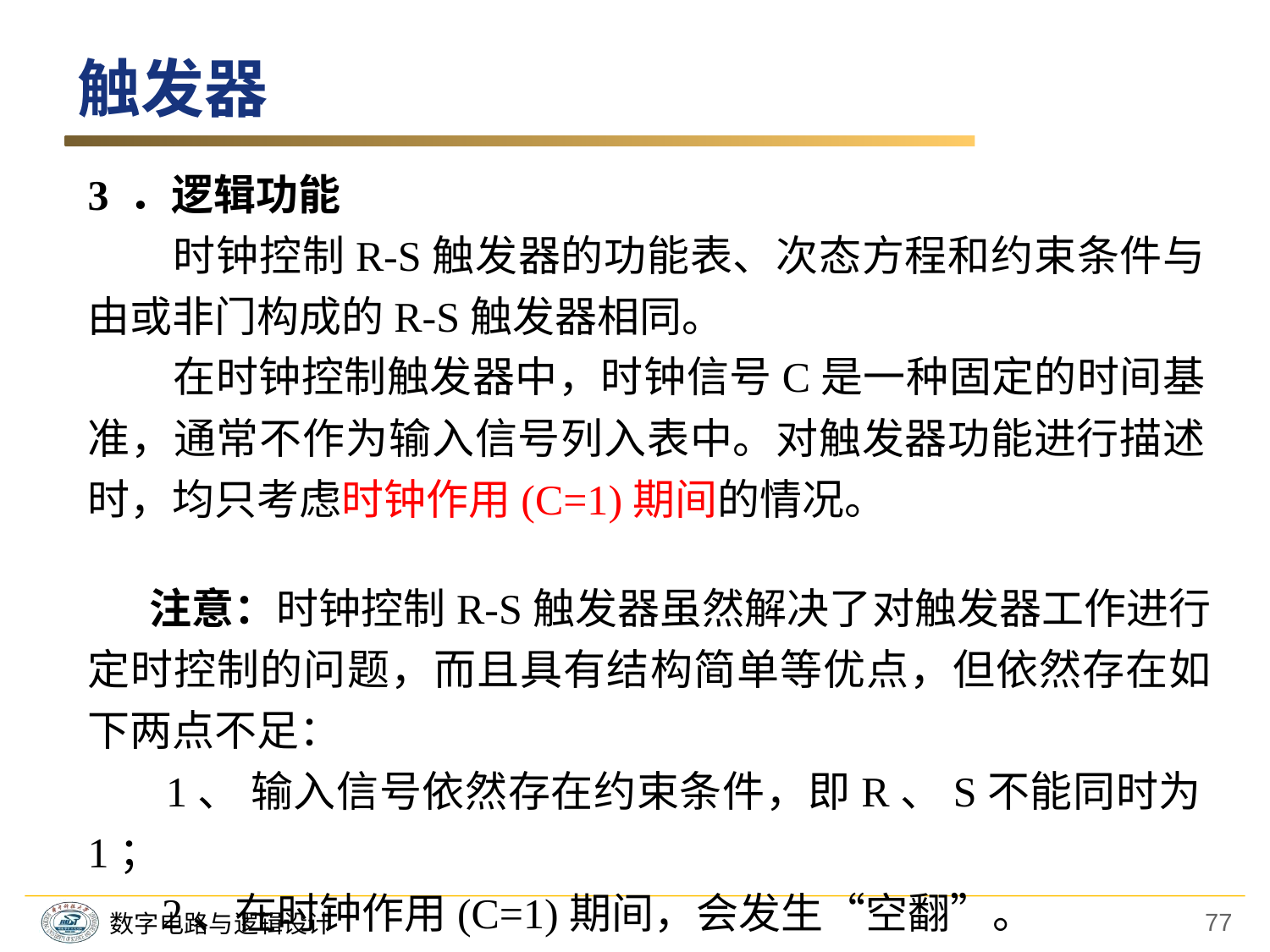

触发器
3 ．逻辑功能
　　时钟控制R-S触发器的功能表、次态方程和约束条件与由或非门构成的R-S触发器相同。
　　在时钟控制触发器中，时钟信号C是一种固定的时间基准，通常不作为输入信号列入表中。对触发器功能进行描述时，均只考虑时钟作用(C=1)期间的情况。
　  注意：时钟控制R-S触发器虽然解决了对触发器工作进行定时控制的问题，而且具有结构简单等优点，但依然存在如下两点不足：
       1、 输入信号依然存在约束条件，即R、S不能同时为1；
       2、在时钟作用(C=1)期间，会发生“空翻”。
77
数字电路与逻辑设计